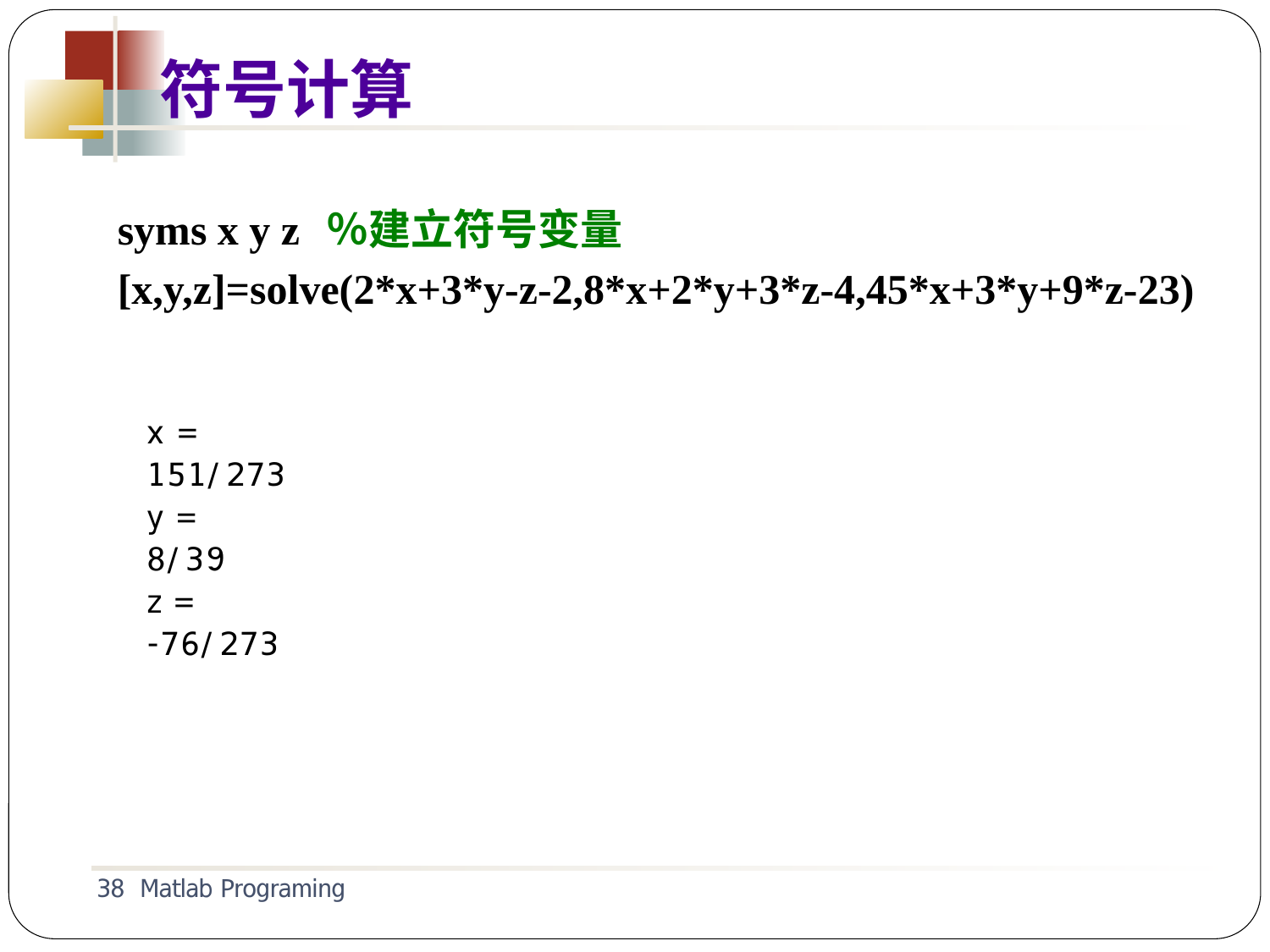

符号计算
syms x y z  ％建立符号变量
[x,y,z]=solve(2*x+3*y-z-2,8*x+2*y+3*z-4,45*x+3*y+9*z-23)

x =
151/273
y =
8/39
z =
-76/273
38  Matlab Programing